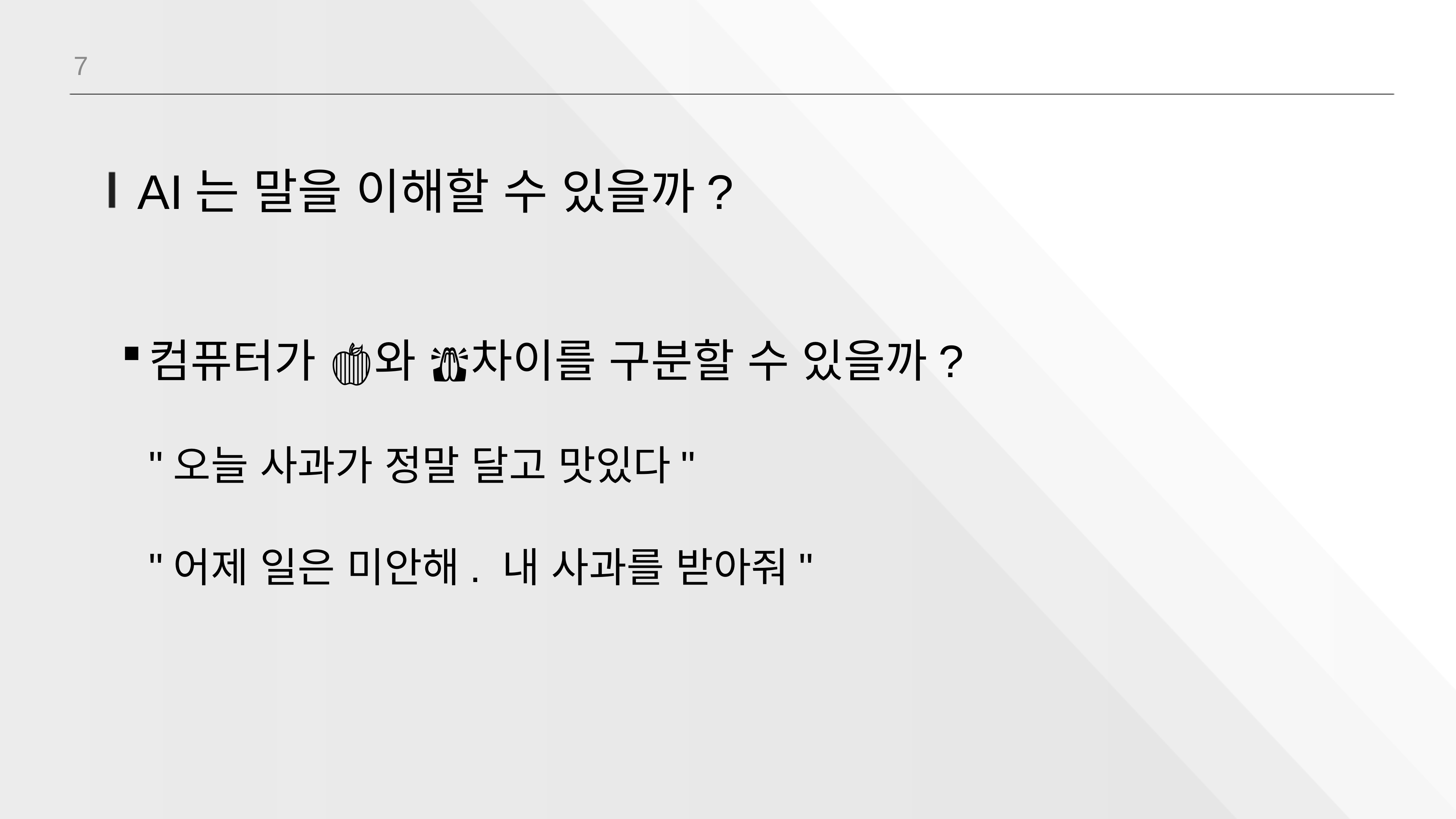

7
# AI는 말을 이해할 수 있을까?
컴퓨터가 🍎와 🙏차이를 구분할 수 있을까?
"오늘 사과가 정말 달고 맛있다"
"어제 일은 미안해. 내 사과를 받아줘"